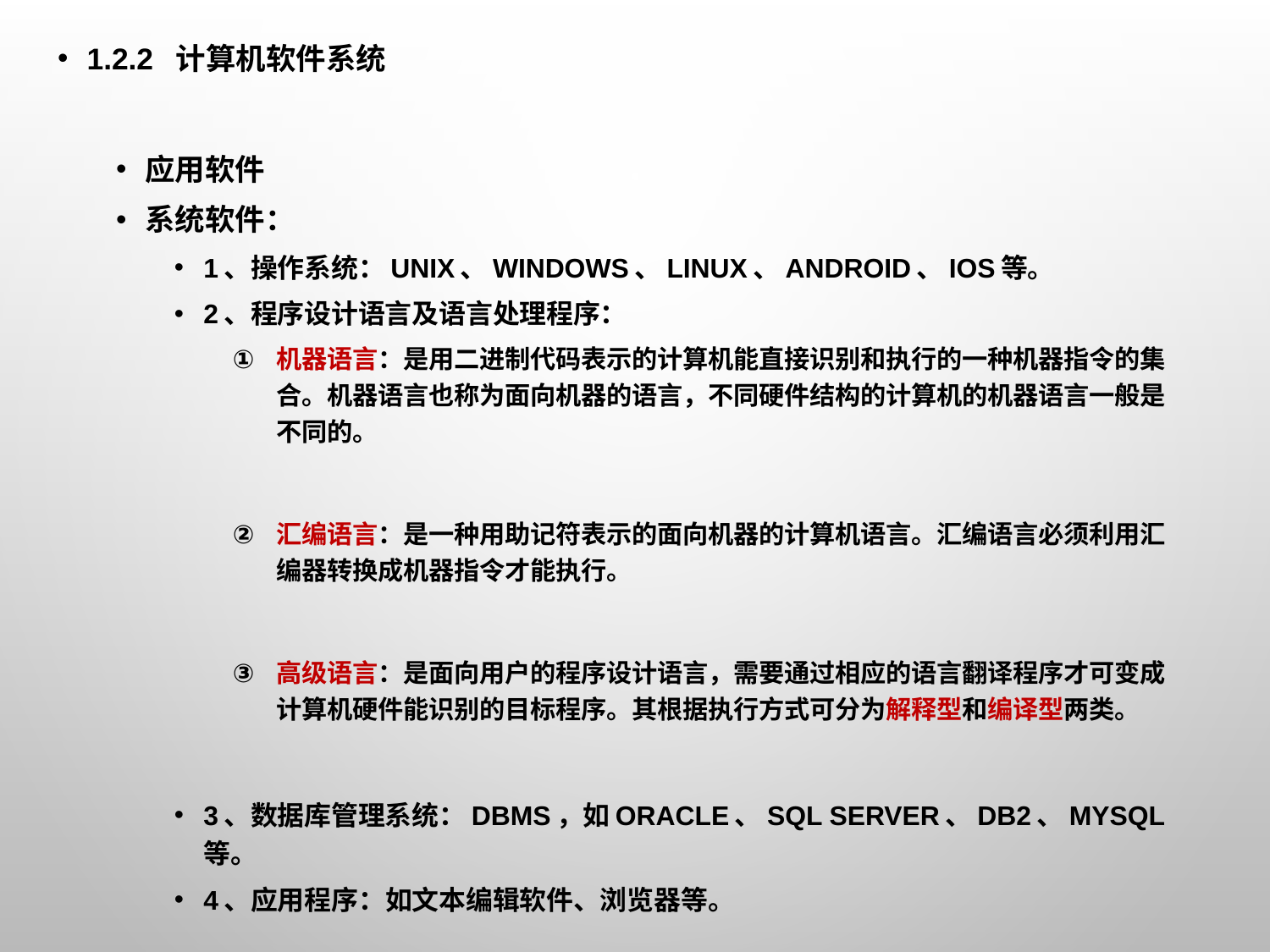

1.2.2  计算机软件系统

应用软件
系统软件：
1、操作系统：UNIX、Windows、Linux、Android、iOS等。
2、程序设计语言及语言处理程序：
机器语言：是用二进制代码表示的计算机能直接识别和执行的一种机器指令的集合。机器语言也称为面向机器的语言，不同硬件结构的计算机的机器语言一般是不同的。

汇编语言：是一种用助记符表示的面向机器的计算机语言。汇编语言必须利用汇编器转换成机器指令才能执行。

高级语言：是面向用户的程序设计语言，需要通过相应的语言翻译程序才可变成计算机硬件能识别的目标程序。其根据执行方式可分为解释型和编译型两类。

3、数据库管理系统：DBMS，如Oracle、SQL Server、DB2、MySQL等。
4、应用程序：如文本编辑软件、浏览器等。